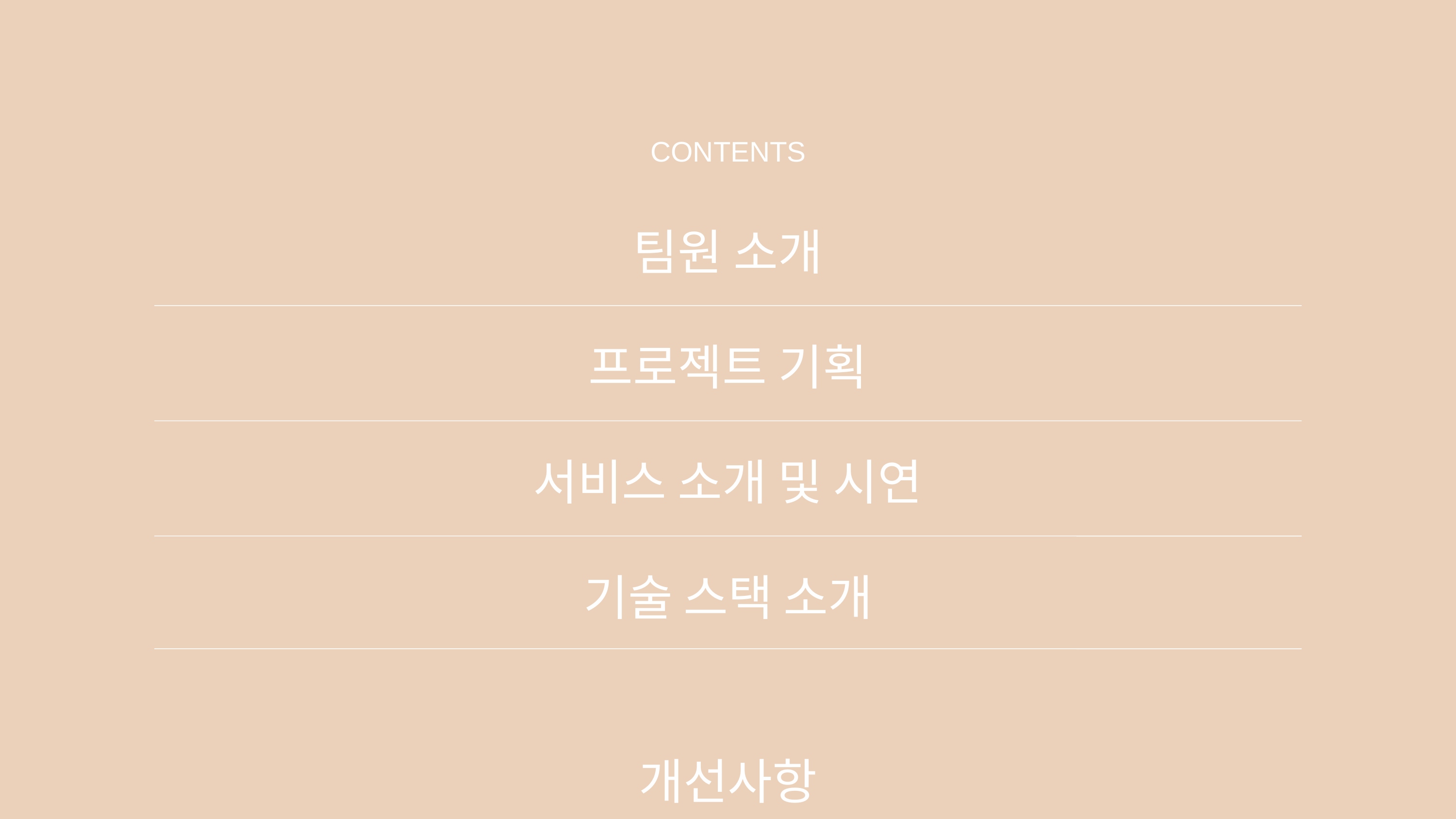

CONTENTS
팀원 소개

프로젝트 기획

서비스 소개 및 시연

기술 스택 소개

 개선사항